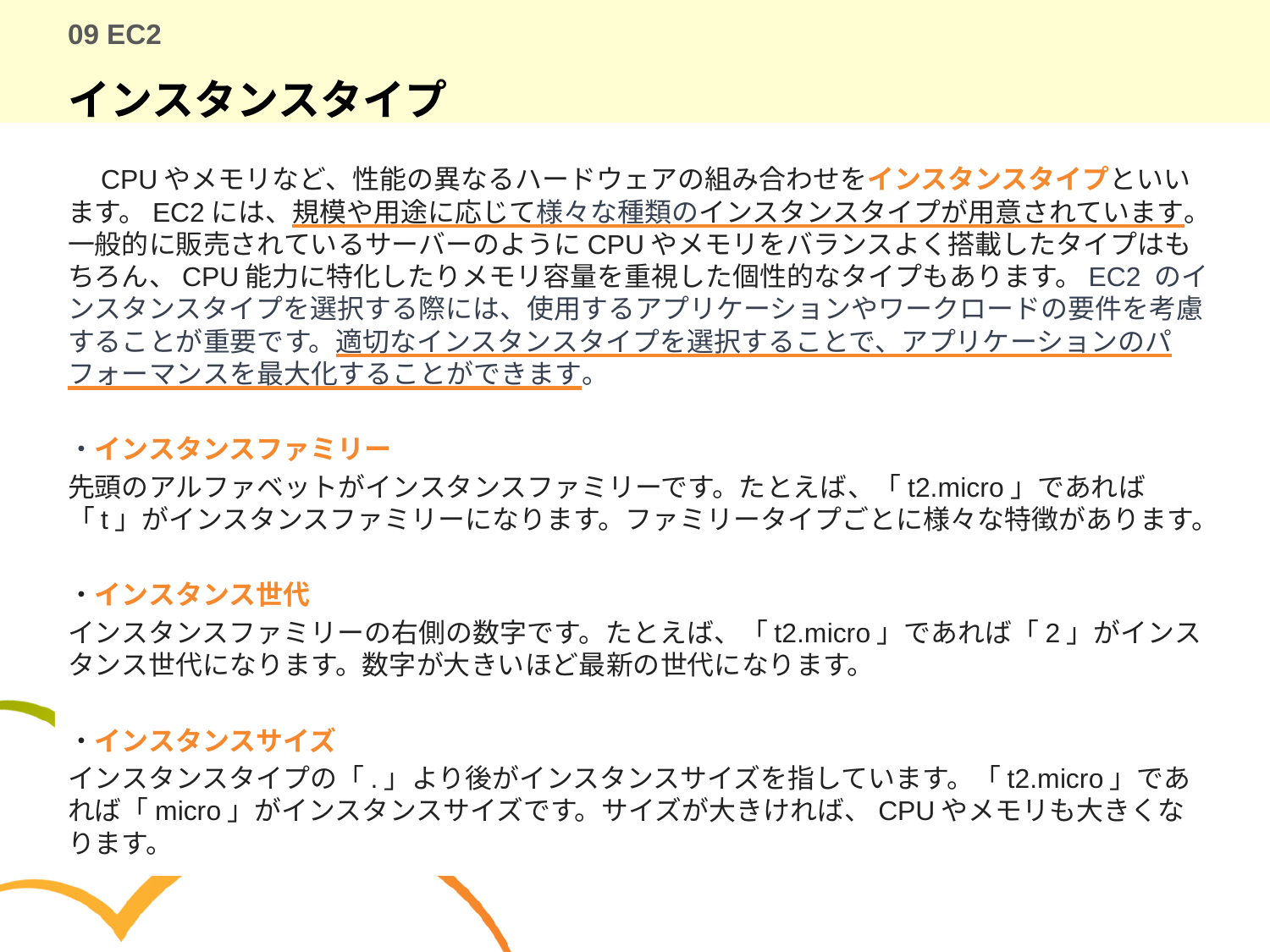

# 09 EC2
インスタンスタイプ
　CPUやメモリなど、性能の異なるハードウェアの組み合わせをインスタンスタイプといいます。EC2には、規模や用途に応じて様々な種類のインスタンスタイプが用意されています。一般的に販売されているサーバーのようにCPUやメモリをバランスよく搭載したタイプはもちろん、CPU能力に特化したりメモリ容量を重視した個性的なタイプもあります。EC2 のインスタンスタイプを選択する際には、使用するアプリケーションやワークロードの要件を考慮することが重要です。適切なインスタンスタイプを選択することで、アプリケーションのパフォーマンスを最大化することができます。

・インスタンスファミリー
先頭のアルファベットがインスタンスファミリーです。たとえば、「t2.micro」であれば「t」がインスタンスファミリーになります。ファミリータイプごとに様々な特徴があります。

・インスタンス世代
インスタンスファミリーの右側の数字です。たとえば、「t2.micro」であれば「2」がインスタンス世代になります。数字が大きいほど最新の世代になります。

・インスタンスサイズ
インスタンスタイプの「.」より後がインスタンスサイズを指しています。「t2.micro」であれば「micro」がインスタンスサイズです。サイズが大きければ、CPUやメモリも大きくなります。